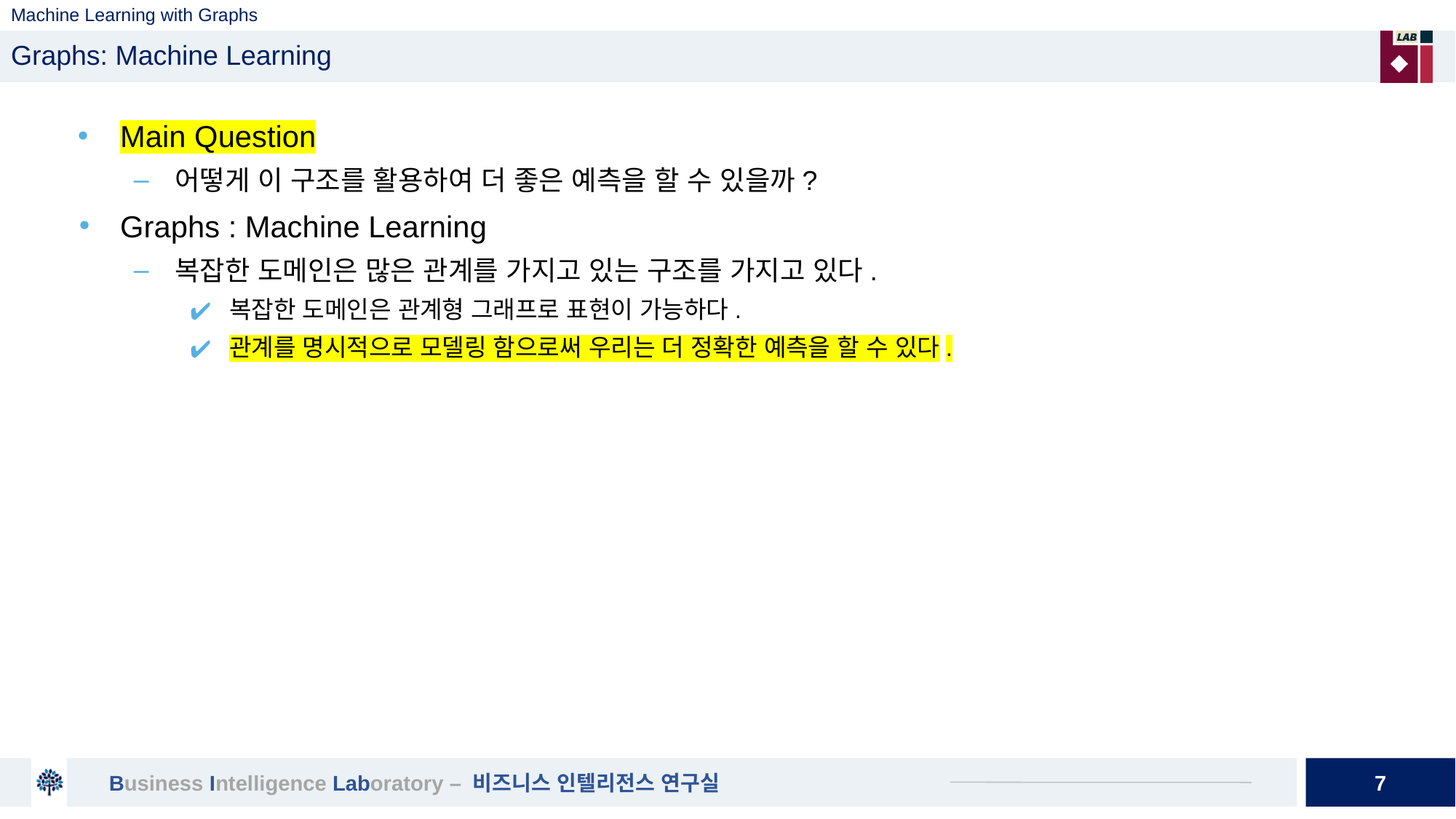

# Machine Learning with Graphs
Graphs: Machine Learning
Main Question
어떻게 이 구조를 활용하여 더 좋은 예측을 할 수 있을까?
Graphs : Machine Learning
복잡한 도메인은 많은 관계를 가지고 있는 구조를 가지고 있다.
복잡한 도메인은 관계형 그래프로 표현이 가능하다.
관계를 명시적으로 모델링 함으로써 우리는 더 정확한 예측을 할 수 있다.

7